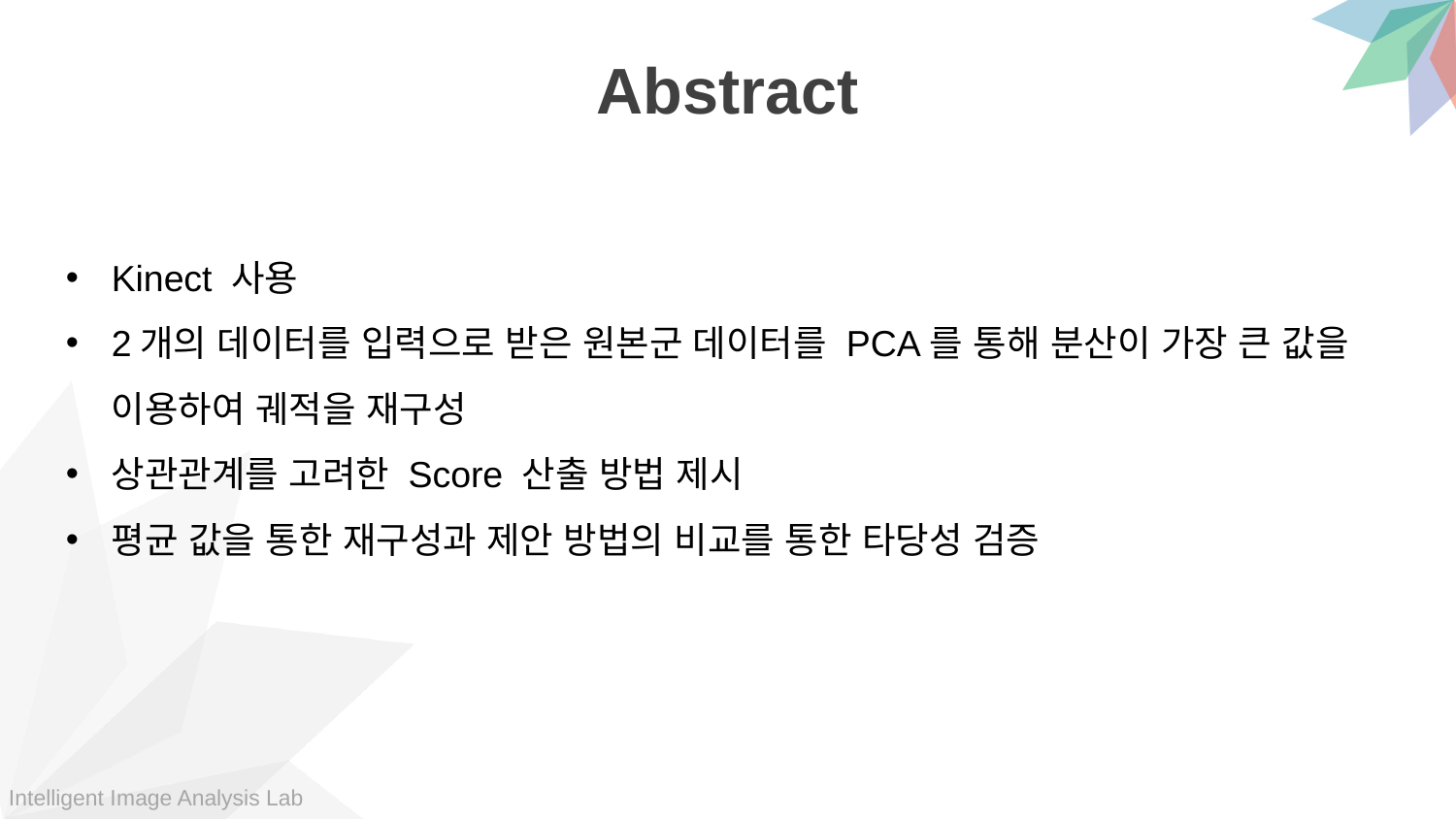

Abstract
Kinect 사용
2개의 데이터를 입력으로 받은 원본군 데이터를 PCA를 통해 분산이 가장 큰 값을 이용하여 궤적을 재구성
상관관계를 고려한 Score 산출 방법 제시
평균 값을 통한 재구성과 제안 방법의 비교를 통한 타당성 검증